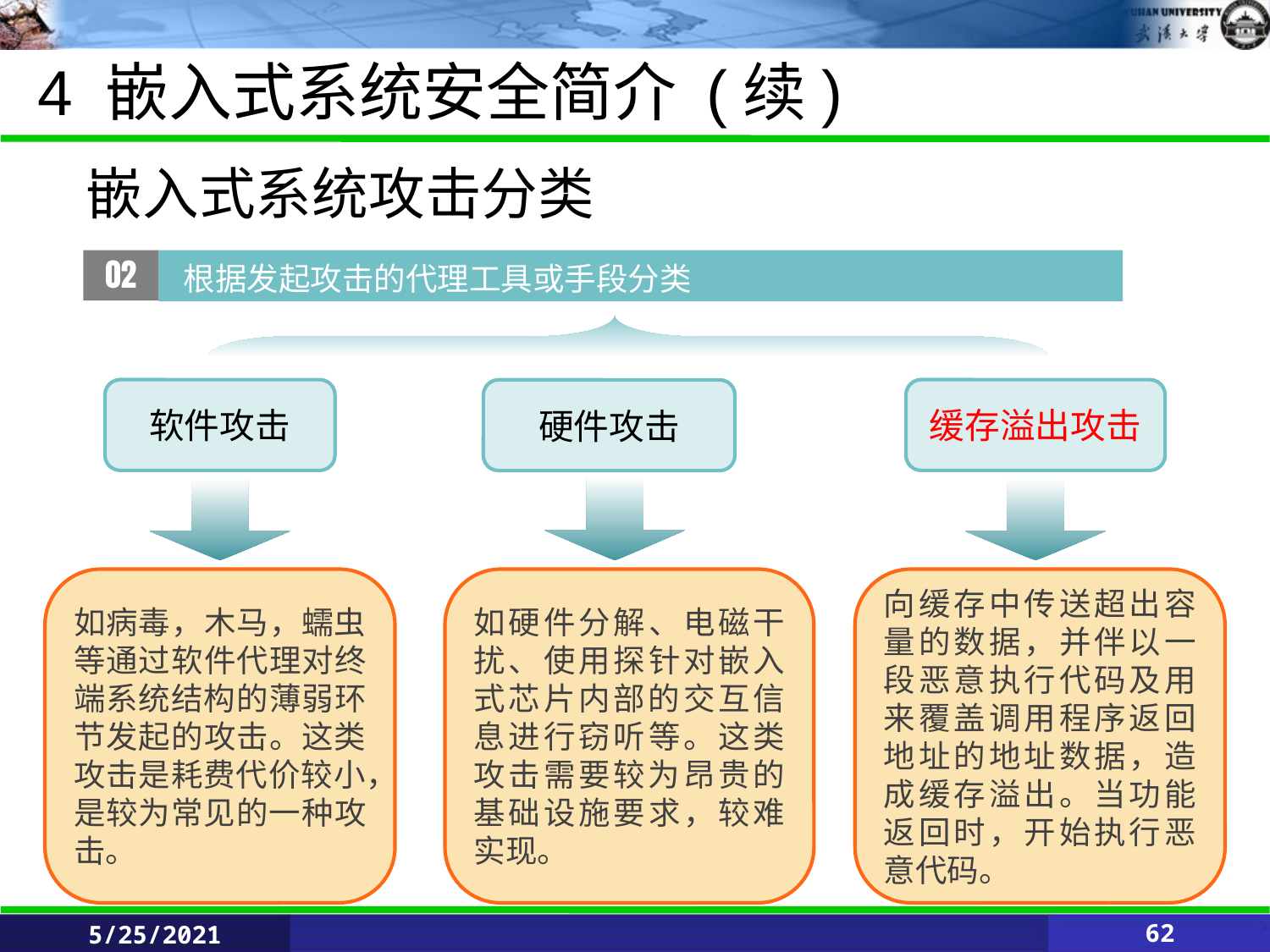

# 4 嵌入式系统安全简介 (续)
嵌入式系统攻击分类
  根据发起攻击的代理工具或手段分类

02
软件攻击
缓存溢出攻击
硬件攻击

如病毒，木马，蠕虫等通过软件代理对终端系统结构的薄弱环节发起的攻击。这类攻击是耗费代价较小，是较为常见的一种攻击。
如硬件分解、电磁干扰、使用探针对嵌入式芯片内部的交互信息进行窃听等。这类攻击需要较为昂贵的基础设施要求，较难实现。
向缓存中传送超出容量的数据，并伴以一段恶意执行代码及用来覆盖调用程序返回地址的地址数据，造成缓存溢出。当功能返回时，开始执行恶意代码。
5/25/2021

62